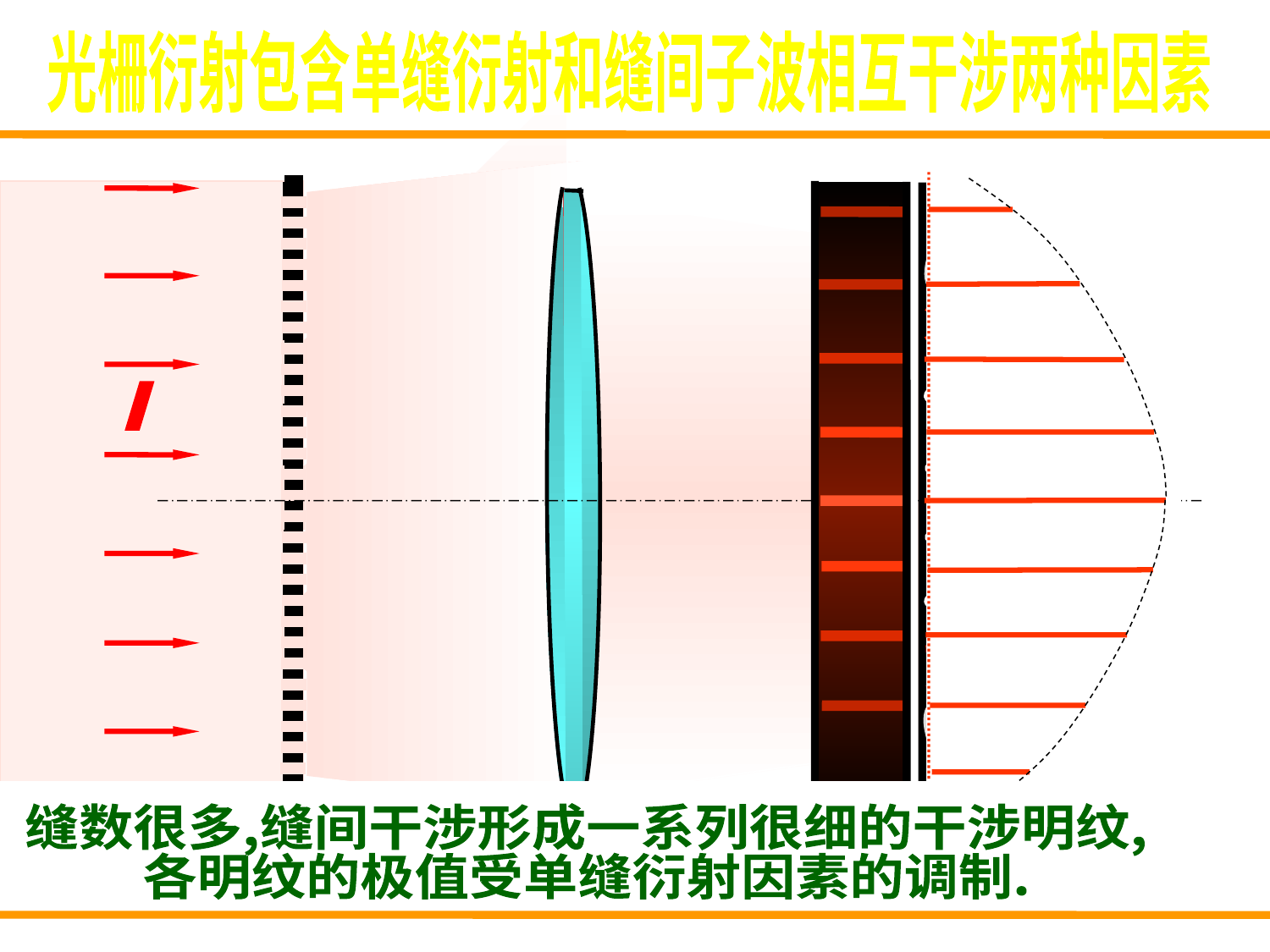

光柵衍射包含单缝衍射和缝间子波相互干涉两种因素

λ

缝数很多,缝间干涉形成一系列很细的干涉明纹,
各明纹的极值受单缝衍射因素的调制.

缝与缝之间的子波干涉产生干涉条纹,
各条纹的强度受单缝衍射条纹强度调制

缝数增多,缝间干涉明纹变细.

每条单缝都产生同样的单缝衍射图样